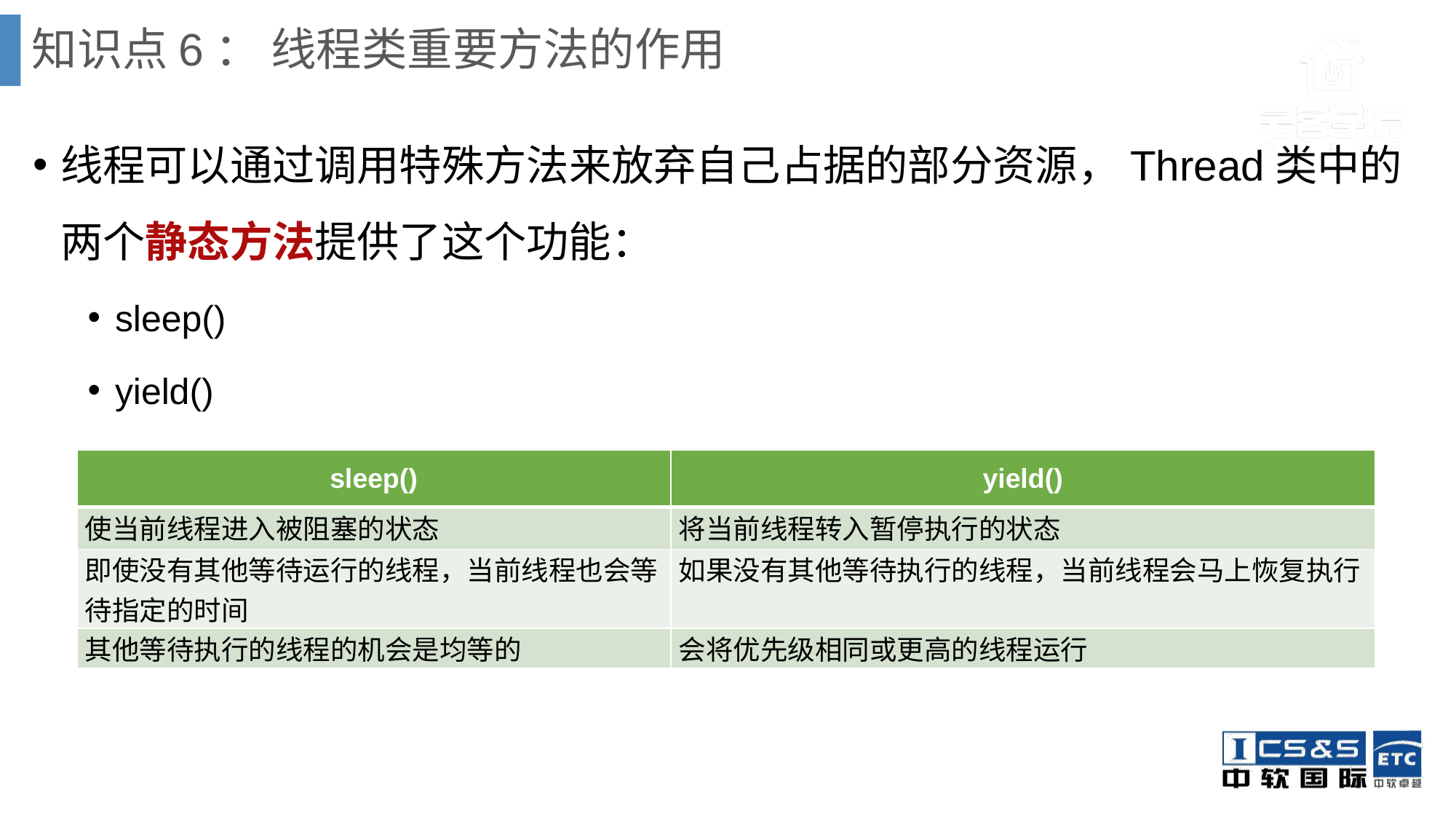

# 知识点6： 线程类重要方法的作用
线程可以通过调用特殊方法来放弃自己占据的部分资源，Thread类中的两个静态方法提供了这个功能：
sleep()
yield()

| sleep() | yield() |
| --- | --- |
| 使当前线程进入被阻塞的状态 | 将当前线程转入暂停执行的状态 |
| 即使没有其他等待运行的线程，当前线程也会等待指定的时间 | 如果没有其他等待执行的线程，当前线程会马上恢复执行 |
| 其他等待执行的线程的机会是均等的 | 会将优先级相同或更高的线程运行 |